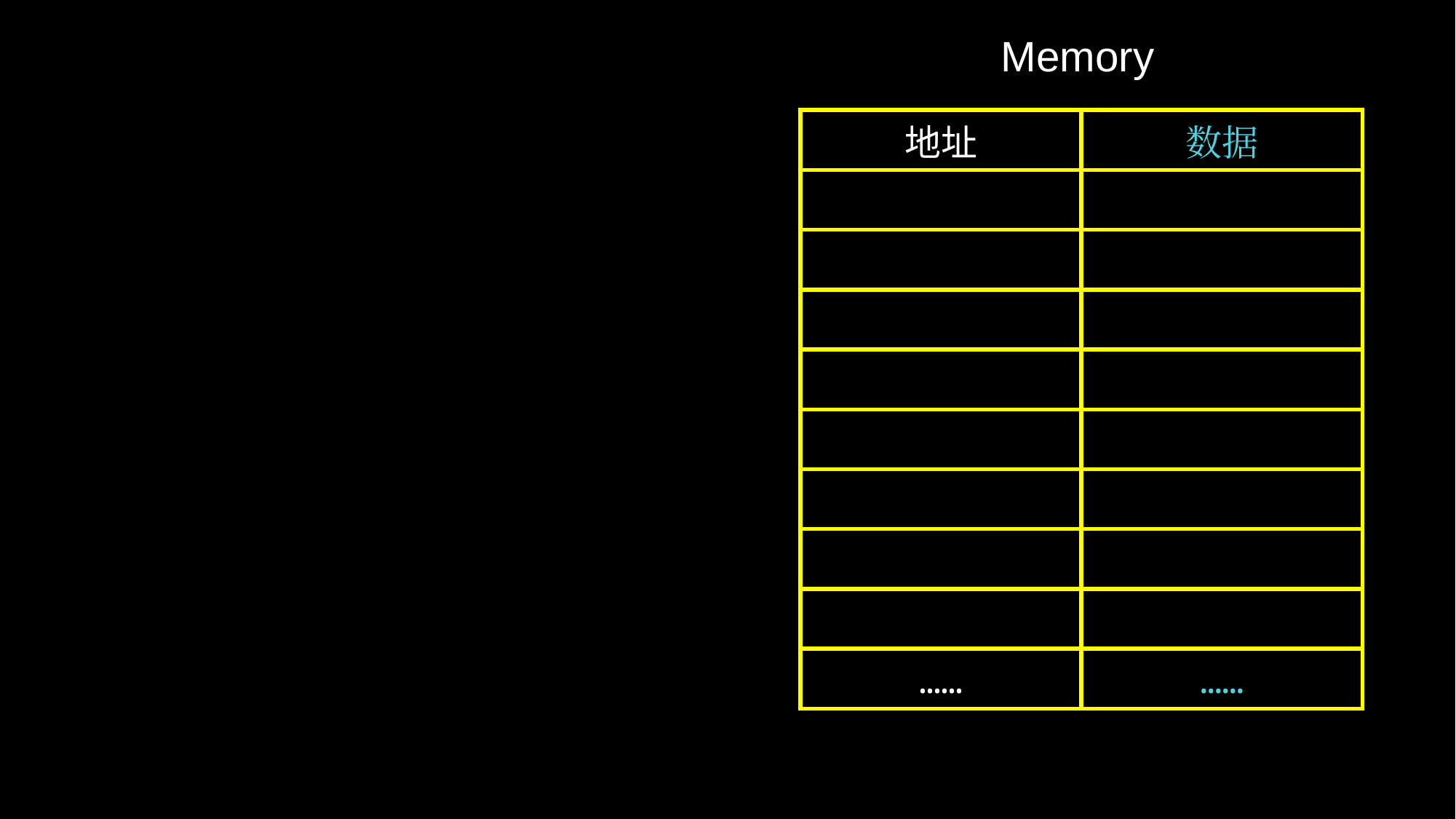

Memory
| 地址 | 数据 |
| --- | --- |
|  |  |
|  |  |
|  |  |
|  |  |
|  |  |
|  |  |
|  |  |
|  |  |
| …… | …… |